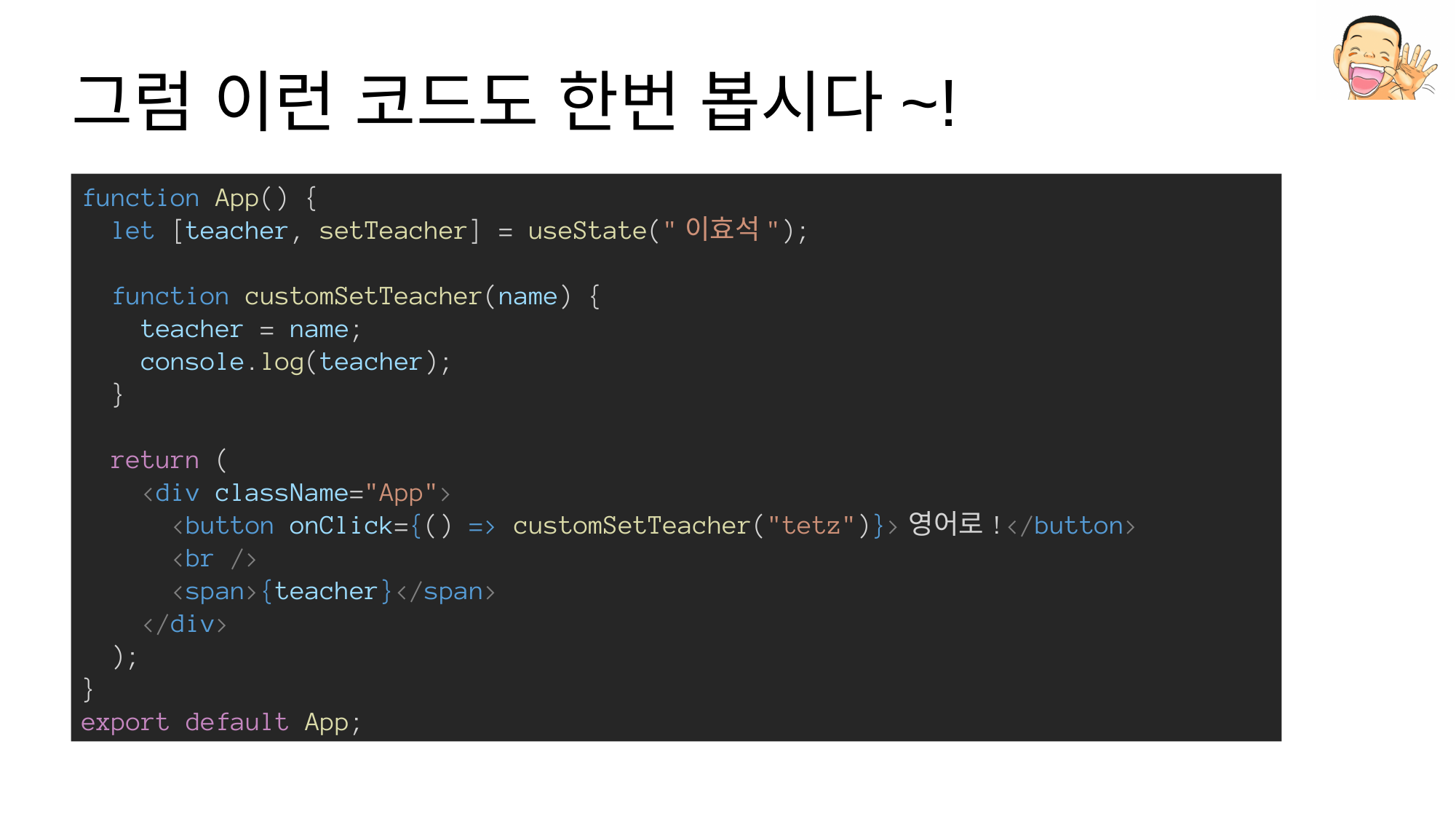

# 그럼 이런 코드도 한번 봅시다~!
function App() {
  let [teacher, setTeacher] = useState("이효석");
  function customSetTeacher(name) {
    teacher = name;
    console.log(teacher);
  }
  return (
    <div className="App">
      <button onClick={() => customSetTeacher("tetz")}>영어로!</button>
      <br />
      <span>{teacher}</span>
    </div>
  );
}
export default App;